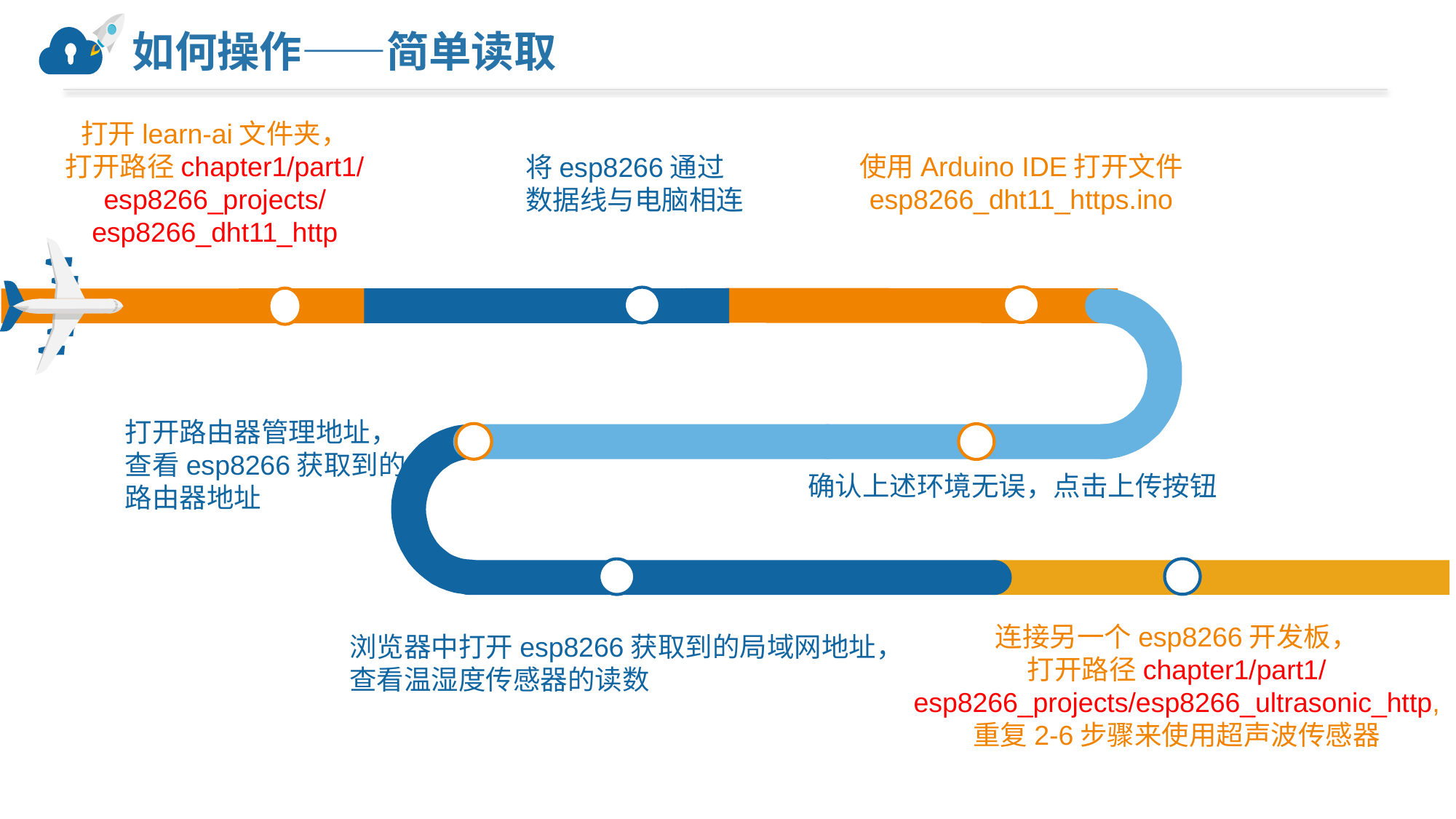

# 如何操作——简单读取
打开learn-ai文件夹，
打开路径chapter1/part1/
esp8266_projects/
esp8266_dht11_http
使用Arduino IDE打开文件
esp8266_dht11_https.ino
将esp8266通过
数据线与电脑相连

打开路由器管理地址，
查看esp8266获取到的
路由器地址

确认上述环境无误，点击上传按钮
连接另一个esp8266开发板，
打开路径chapter1/part1/
esp8266_projects/esp8266_ultrasonic_http,
重复2-6步骤来使用超声波传感器
浏览器中打开esp8266获取到的局域网地址，
查看温湿度传感器的读数